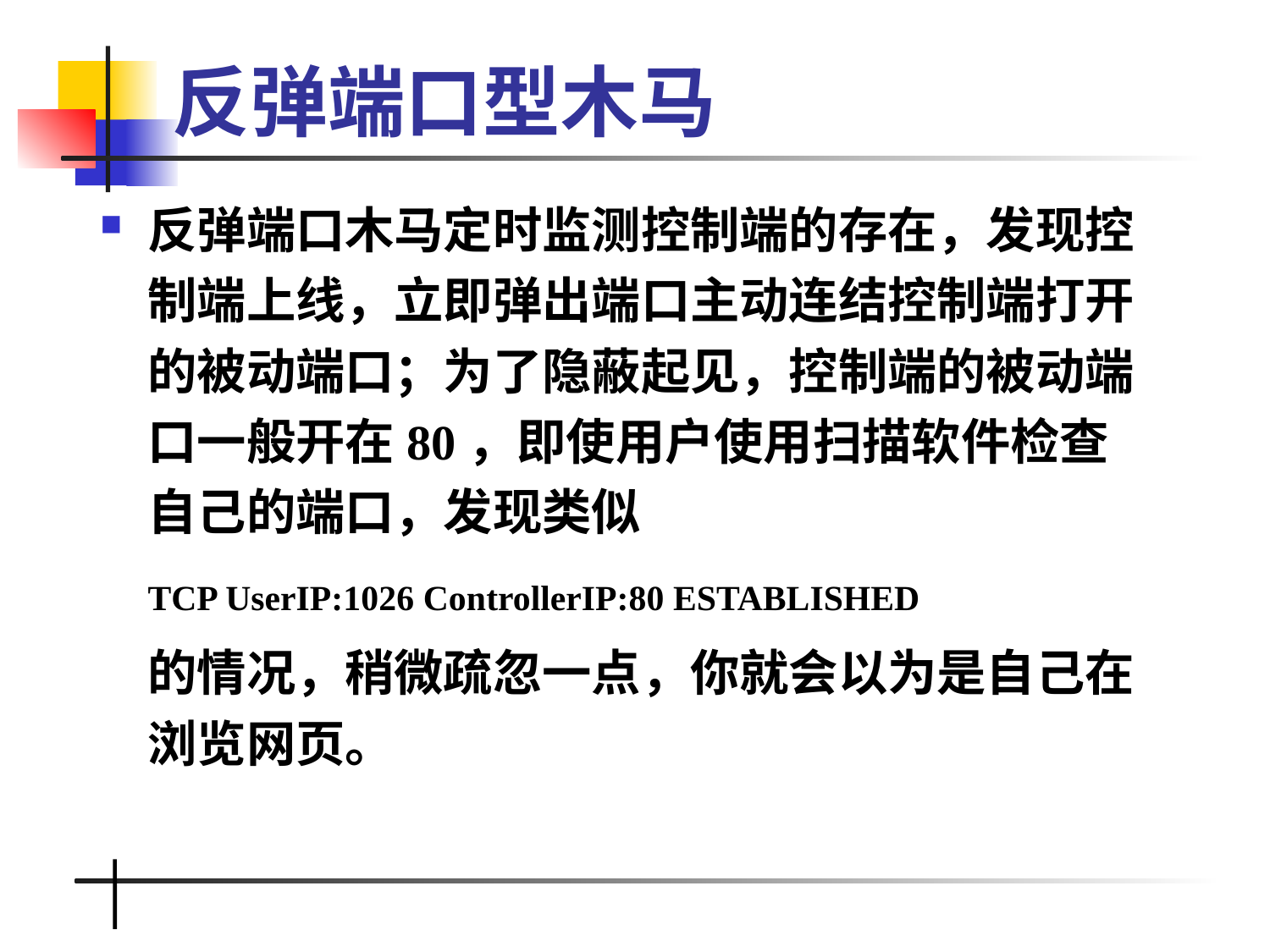

# 反弹端口型木马
反弹端口木马定时监测控制端的存在，发现控制端上线，立即弹出端口主动连结控制端打开的被动端口；为了隐蔽起见，控制端的被动端口一般开在80，即使用户使用扫描软件检查自己的端口，发现类似
	TCP UserIP:1026 ControllerIP:80 ESTABLISHED
	的情况，稍微疏忽一点，你就会以为是自己在浏览网页。